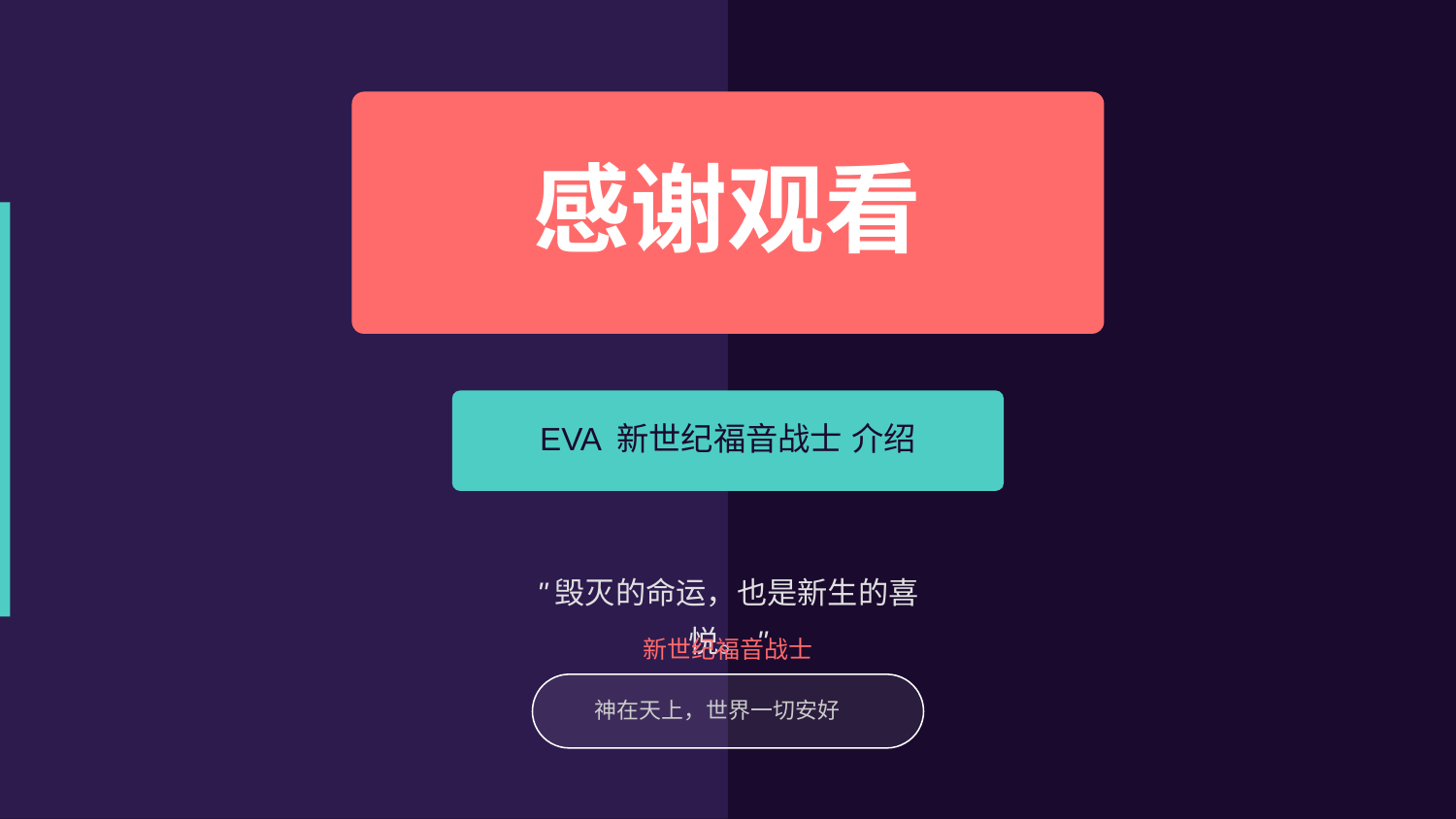

感谢观看

EVA 新世纪福音战士 介绍
"毁灭的命运，也是新生的喜悦。"
新世纪福音战士

神在天上，世界一切安好